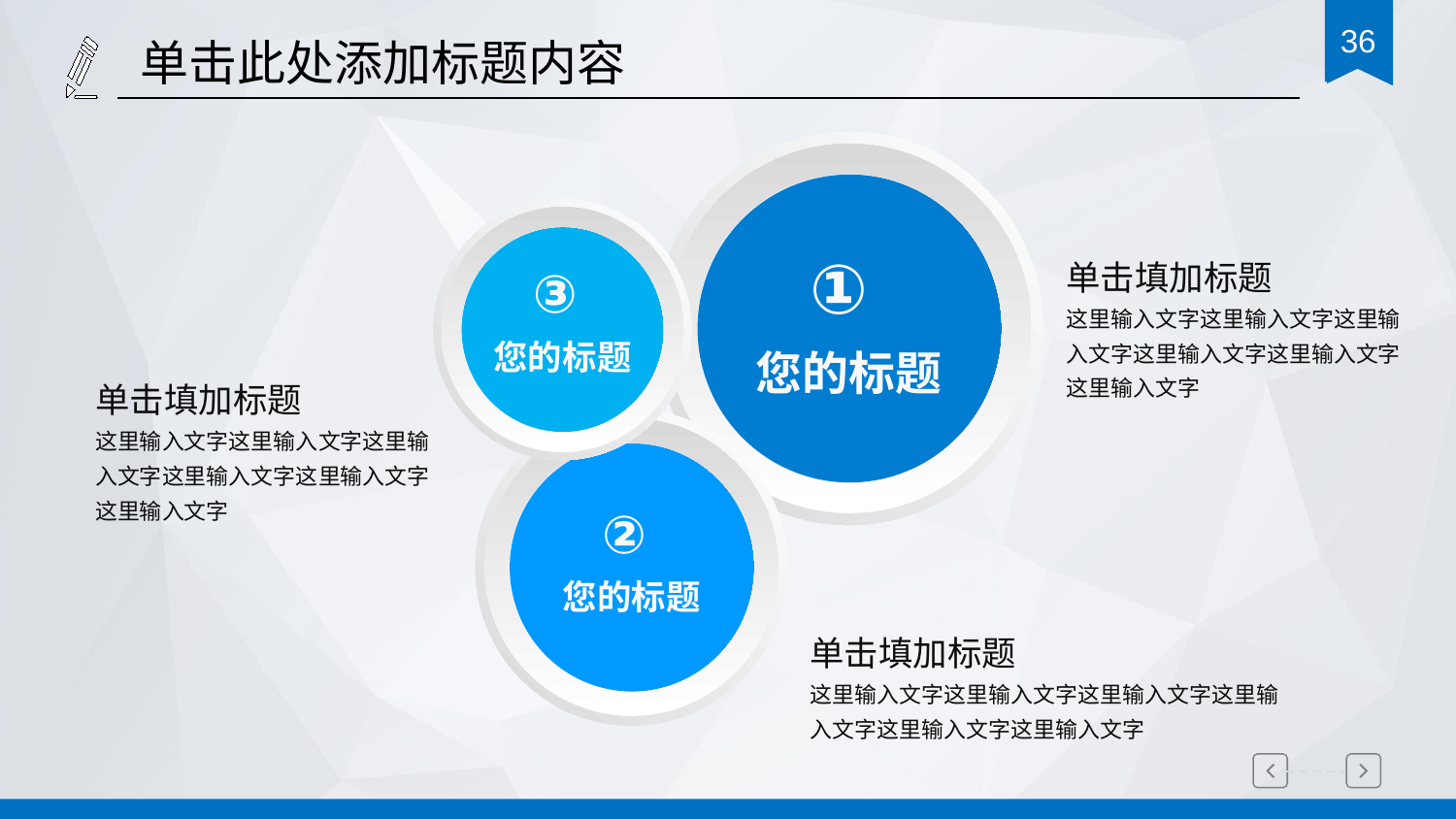

单击此处添加标题内容

①
您的标题

③
您的标题
单击填加标题
这里输入文字这里输入文字这里输入文字这里输入文字这里输入文字这里输入文字

单击填加标题
这里输入文字这里输入文字这里输入文字这里输入文字这里输入文字这里输入文字

②
您的标题
单击填加标题
这里输入文字这里输入文字这里输入文字这里输入文字这里输入文字这里输入文字